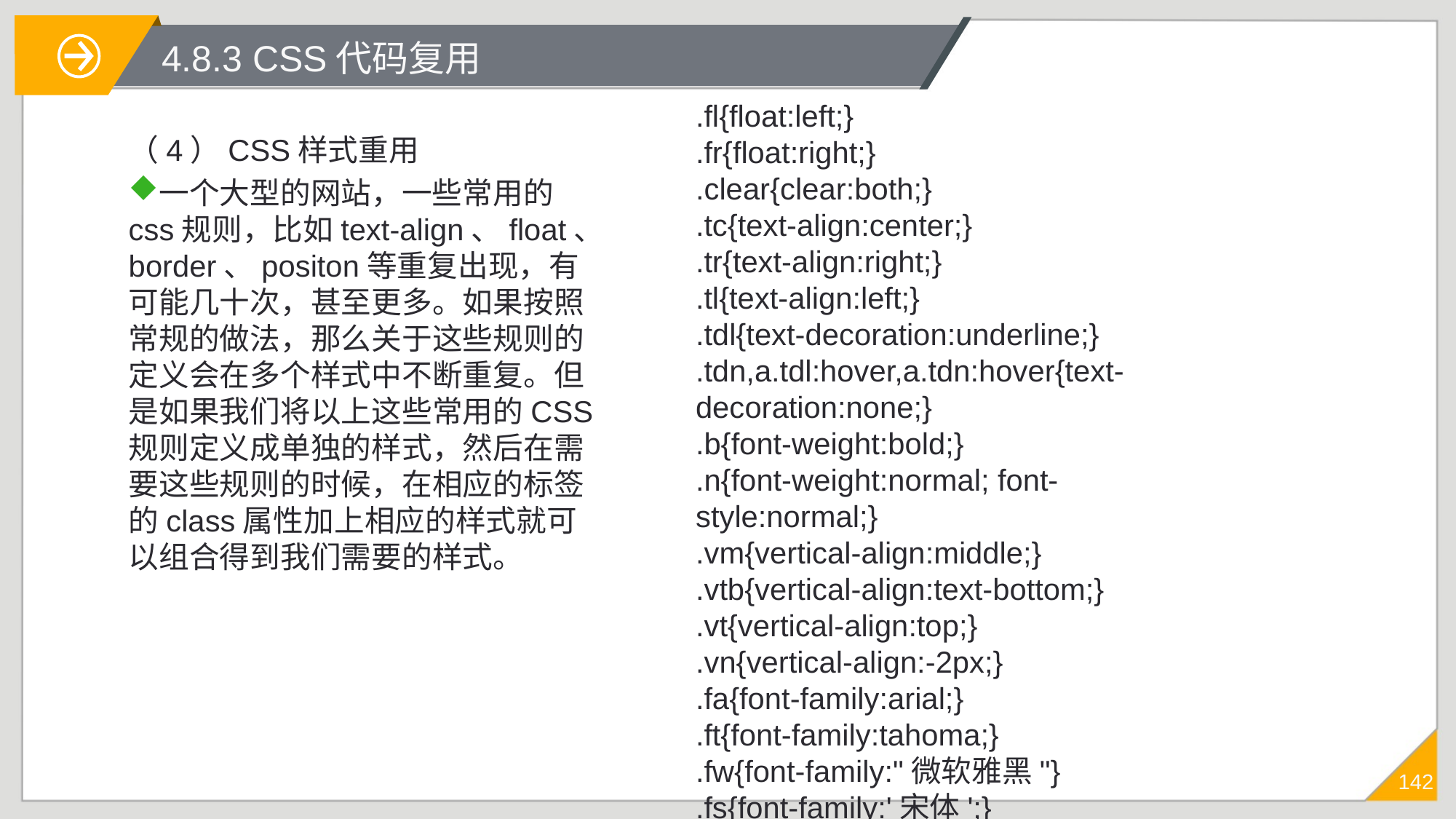

# 4.8.3 CSS代码复用
.fl{float:left;}
.fr{float:right;}
.clear{clear:both;}
.tc{text-align:center;}
.tr{text-align:right;}
.tl{text-align:left;}
.tdl{text-decoration:underline;}
.tdn,a.tdl:hover,a.tdn:hover{text-decoration:none;}
.b{font-weight:bold;}
.n{font-weight:normal; font-style:normal;}
.vm{vertical-align:middle;}
.vtb{vertical-align:text-bottom;}
.vt{vertical-align:top;}
.vn{vertical-align:-2px;}
.fa{font-family:arial;}
.ft{font-family:tahoma;}
.fw{font-family:"微软雅黑"}
.fs{font-family:'宋体';}
（4）CSS样式重用
一个大型的网站，一些常用的css规则，比如text-align、float、border、positon等重复出现，有可能几十次，甚至更多。如果按照常规的做法，那么关于这些规则的定义会在多个样式中不断重复。但是如果我们将以上这些常用的CSS规则定义成单独的样式，然后在需要这些规则的时候，在相应的标签的class属性加上相应的样式就可以组合得到我们需要的样式。